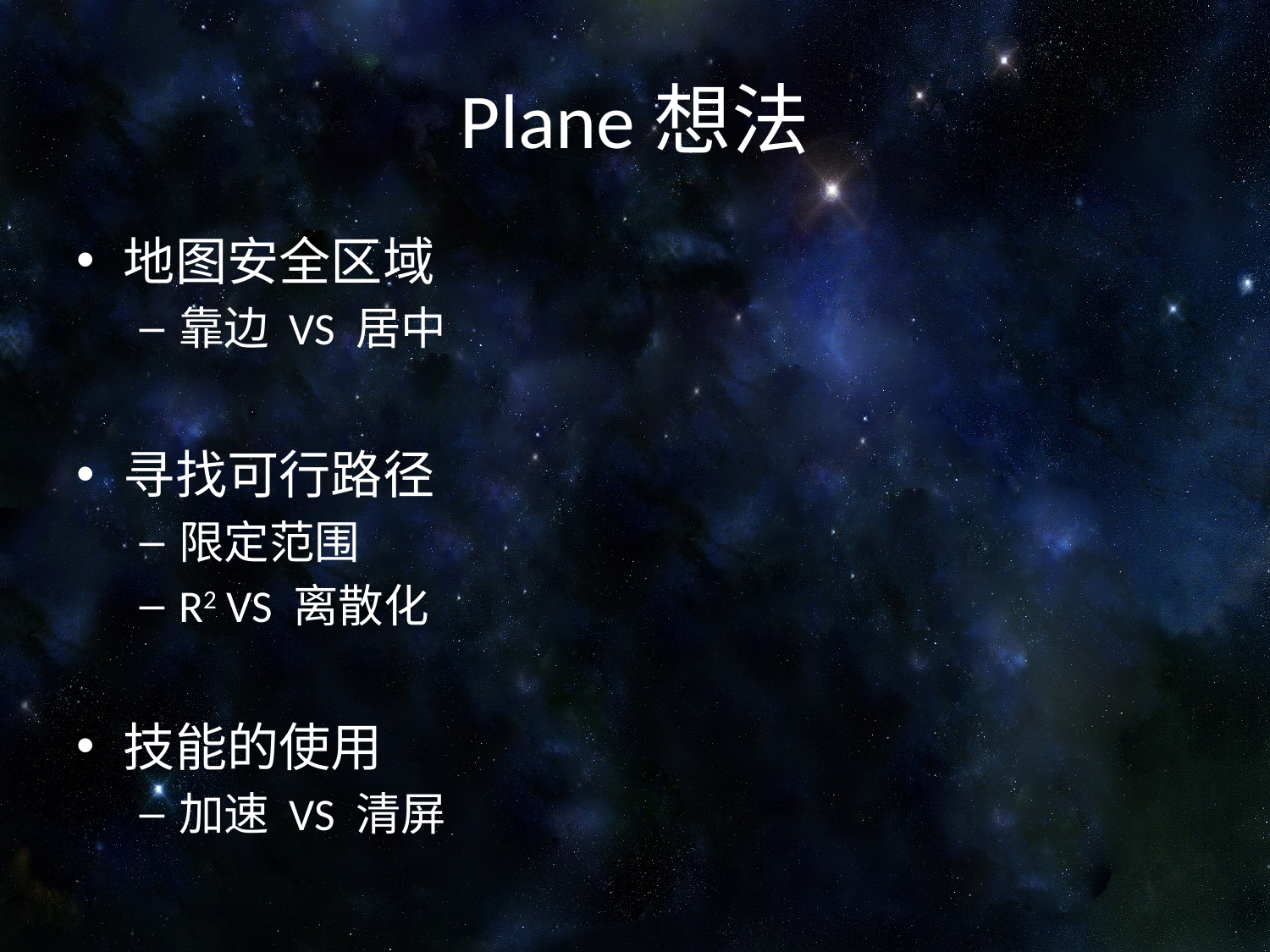

# Plane想法
地图安全区域
靠边 VS 居中

寻找可行路径
限定范围
R2 VS 离散化

技能的使用
加速 VS 清屏